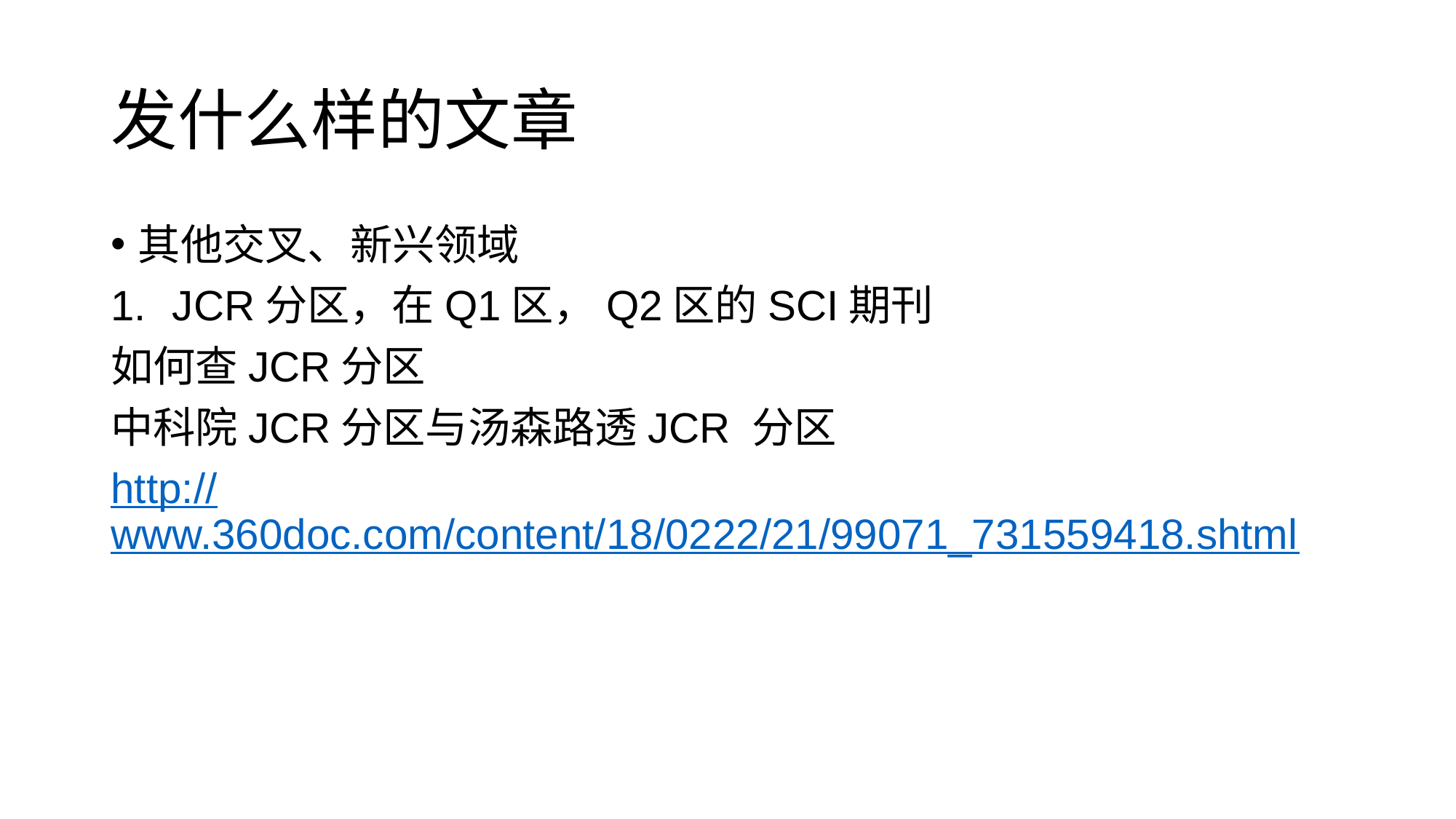

# 发什么样的文章
其他交叉、新兴领域
JCR分区，在Q1区，Q2区的SCI期刊
如何查JCR分区
中科院JCR分区与汤森路透JCR 分区
http://www.360doc.com/content/18/0222/21/99071_731559418.shtml